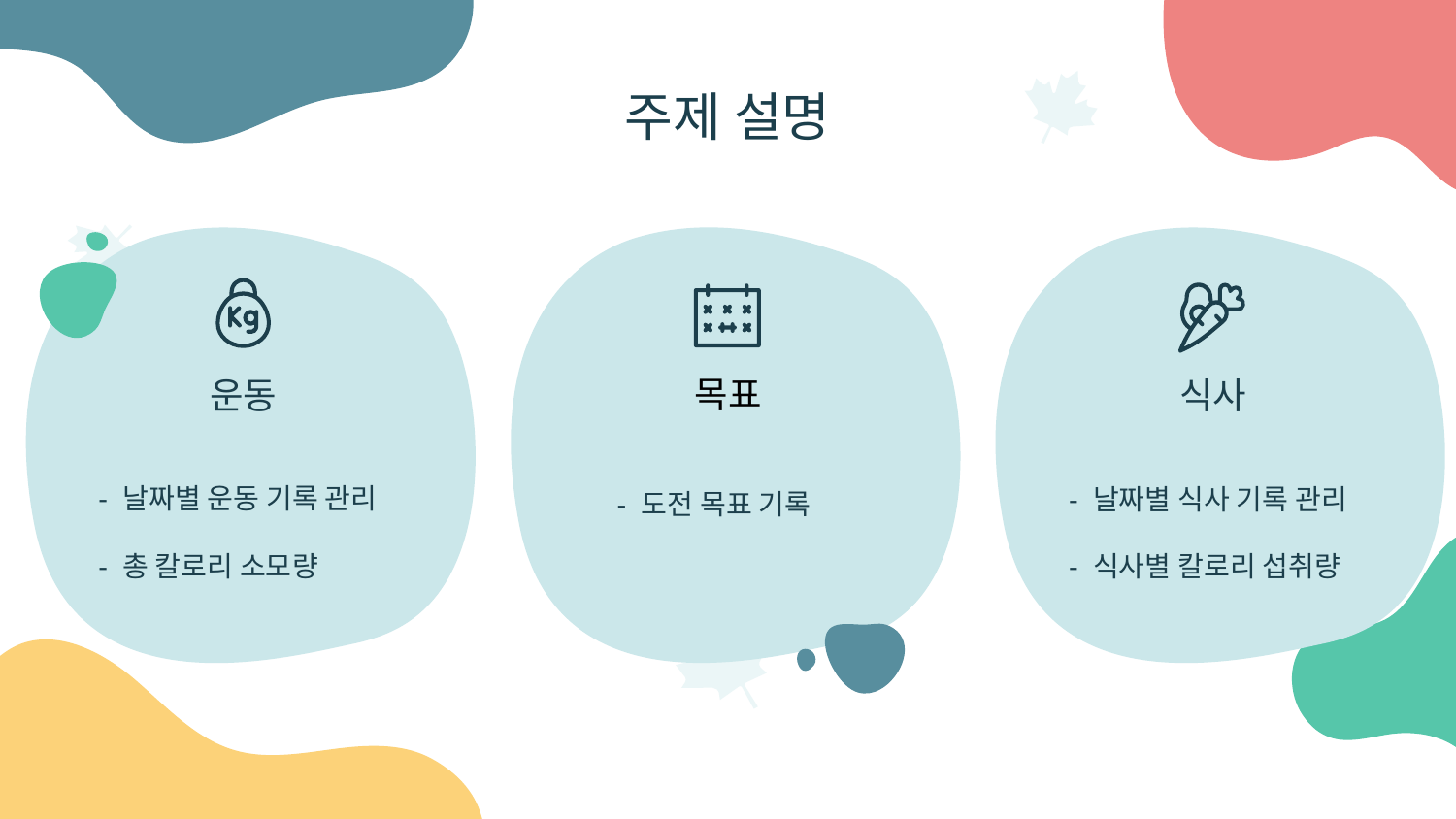

# 주제 설명

목표
운동
식사
- 도전 목표 기록

- 날짜별 운동 기록 관리

- 총 칼로리 소모량
- 날짜별 식사 기록 관리

- 식사별 칼로리 섭취량